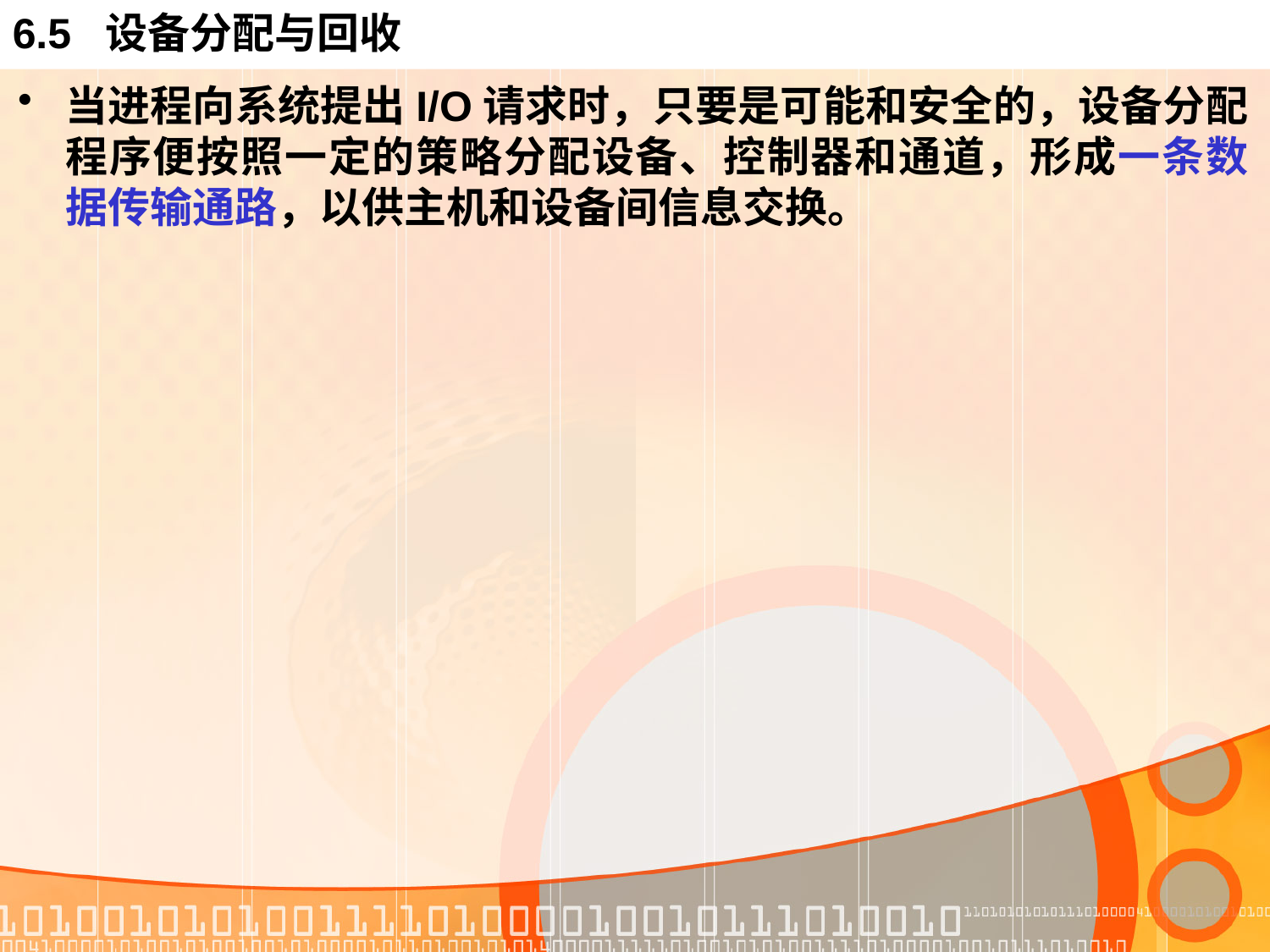

# 6.5  设备分配与回收
当进程向系统提出I/O请求时，只要是可能和安全的，设备分配程序便按照一定的策略分配设备、控制器和通道，形成一条数据传输通路，以供主机和设备间信息交换。